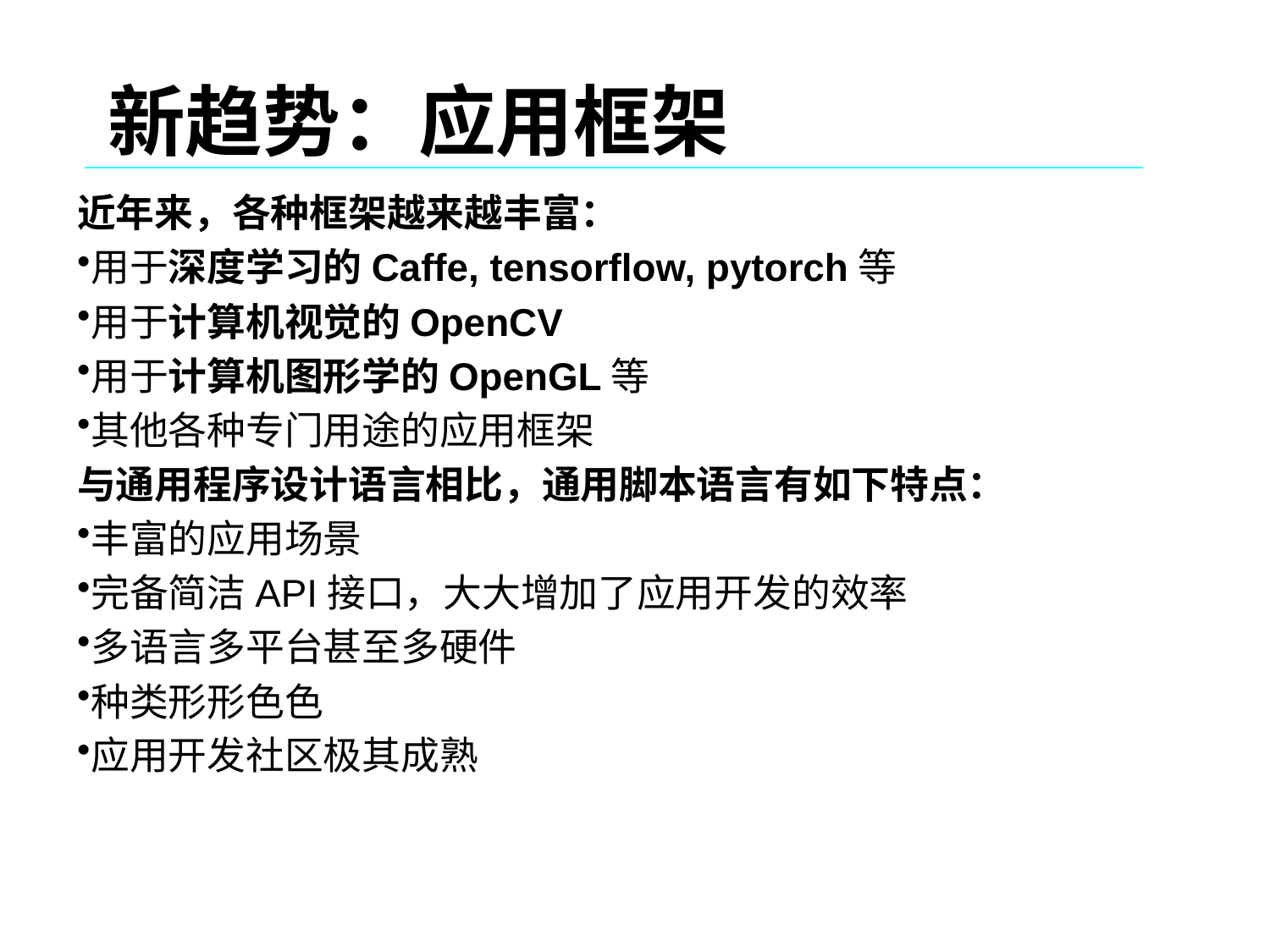

新趋势：应用框架

近年来，各种框架越来越丰富：
用于深度学习的Caffe, tensorflow, pytorch等
用于计算机视觉的OpenCV
用于计算机图形学的OpenGL等
其他各种专门用途的应用框架
与通用程序设计语言相比，通用脚本语言有如下特点：
丰富的应用场景
完备简洁API接口，大大增加了应用开发的效率
多语言多平台甚至多硬件
种类形形色色
应用开发社区极其成熟